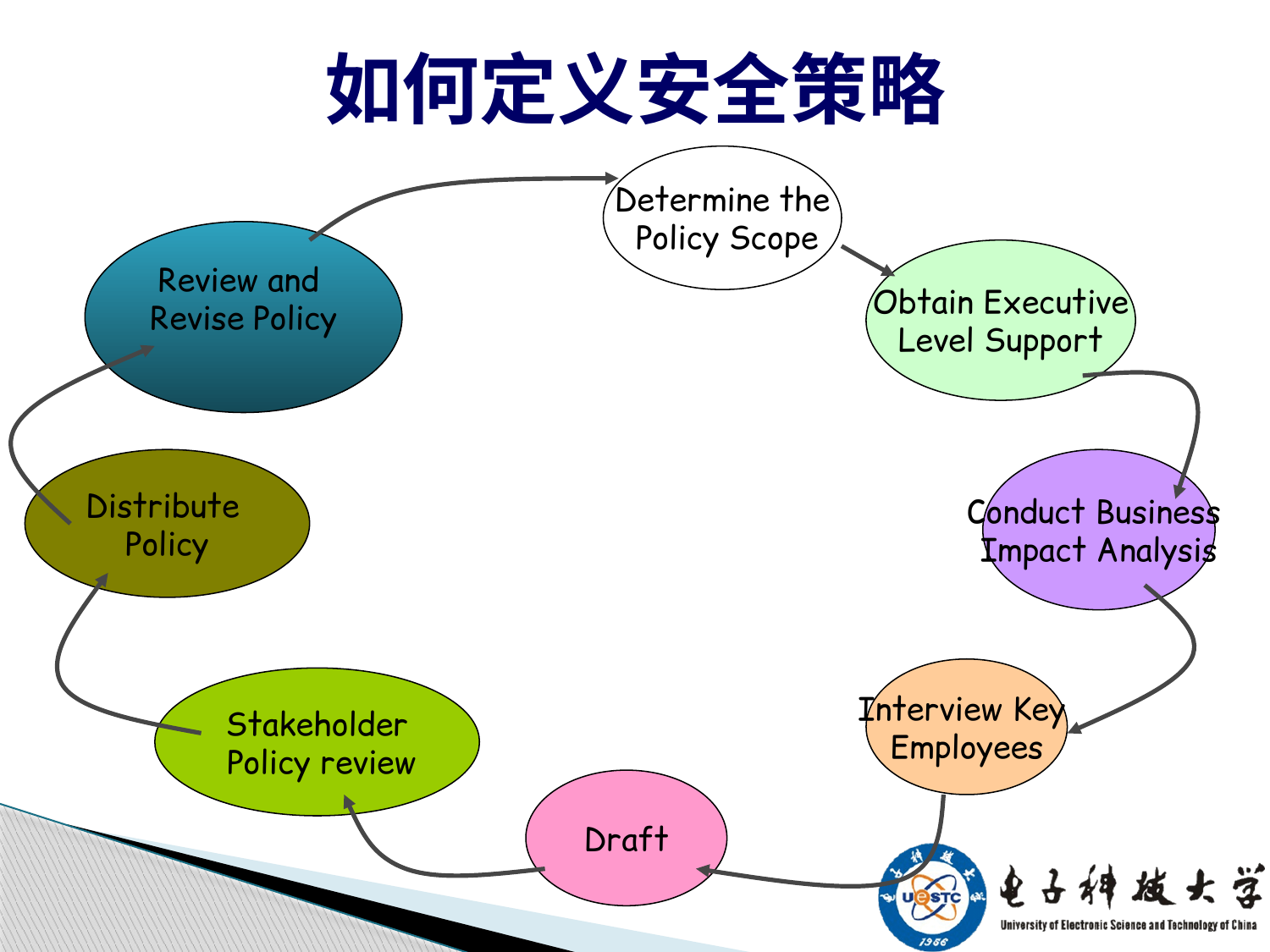

# 如何定义安全策略
Determine the
 Policy Scope

Review and
Revise Policy

Obtain Executive
Level Support

Distribute
Policy

Conduct Business
Impact Analysis

Interview Key
Employees
Stakeholder
 Policy review
Draft